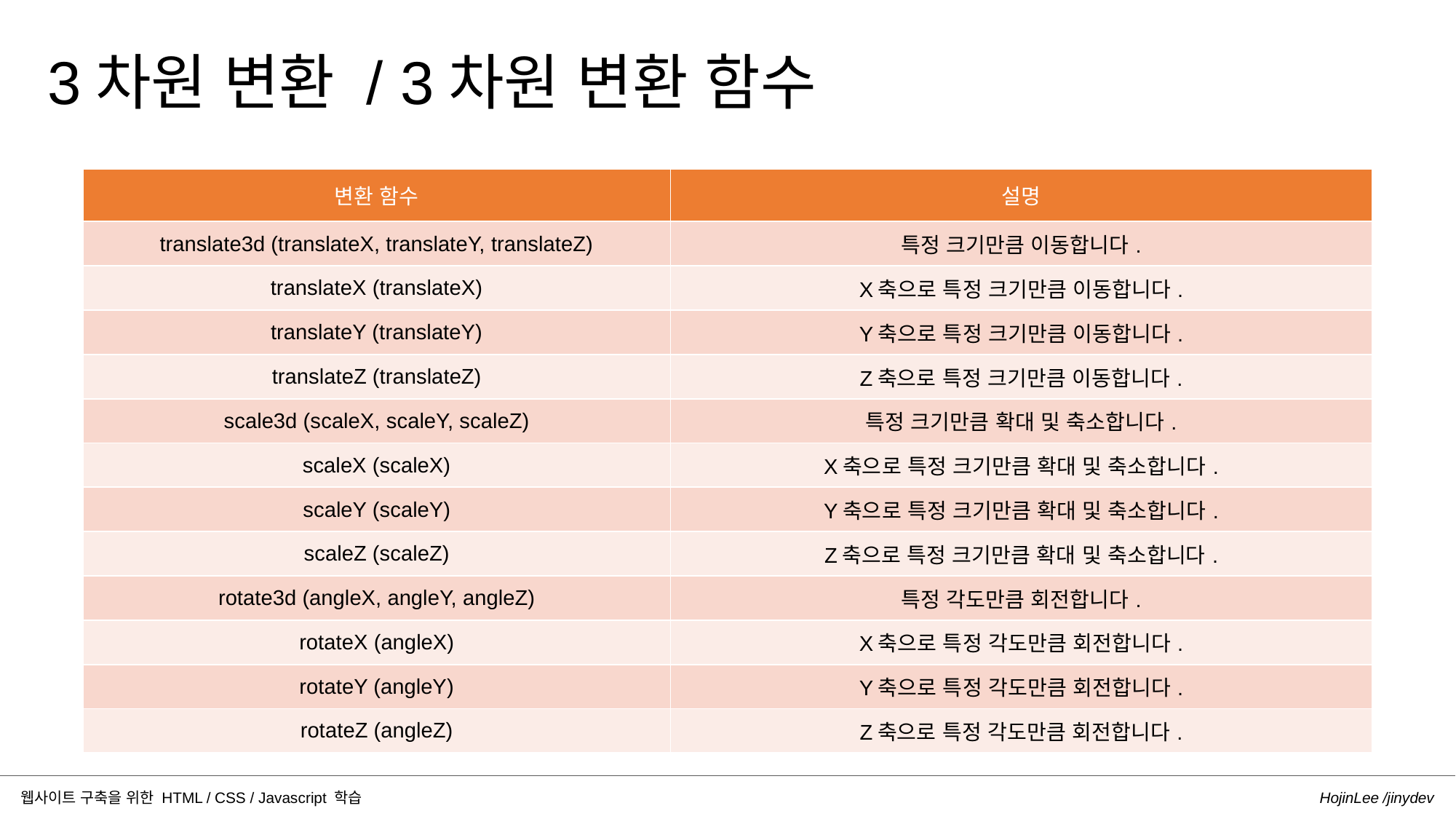

3차원 변환 / 3차원 변환 함수
| 변환 함수 | 설명 |
| --- | --- |
| translate3d (translateX, translateY, translateZ) | 특정 크기만큼 이동합니다. |
| translateX (translateX) | X축으로 특정 크기만큼 이동합니다. |
| translateY (translateY) | Y축으로 특정 크기만큼 이동합니다. |
| translateZ (translateZ) | Z축으로 특정 크기만큼 이동합니다. |
| scale3d (scaleX, scaleY, scaleZ) | 특정 크기만큼 확대 및 축소합니다. |
| scaleX (scaleX) | X축으로 특정 크기만큼 확대 및 축소합니다. |
| scaleY (scaleY) | Y축으로 특정 크기만큼 확대 및 축소합니다. |
| scaleZ (scaleZ) | Z축으로 특정 크기만큼 확대 및 축소합니다. |
| rotate3d (angleX, angleY, angleZ) | 특정 각도만큼 회전합니다. |
| rotateX (angleX) | X축으로 특정 각도만큼 회전합니다. |
| rotateY (angleY) | Y축으로 특정 각도만큼 회전합니다. |
| rotateZ (angleZ) | Z축으로 특정 각도만큼 회전합니다. |
HojinLee /jinydev
웹사이트 구축을 위한 HTML / CSS / Javascript 학습